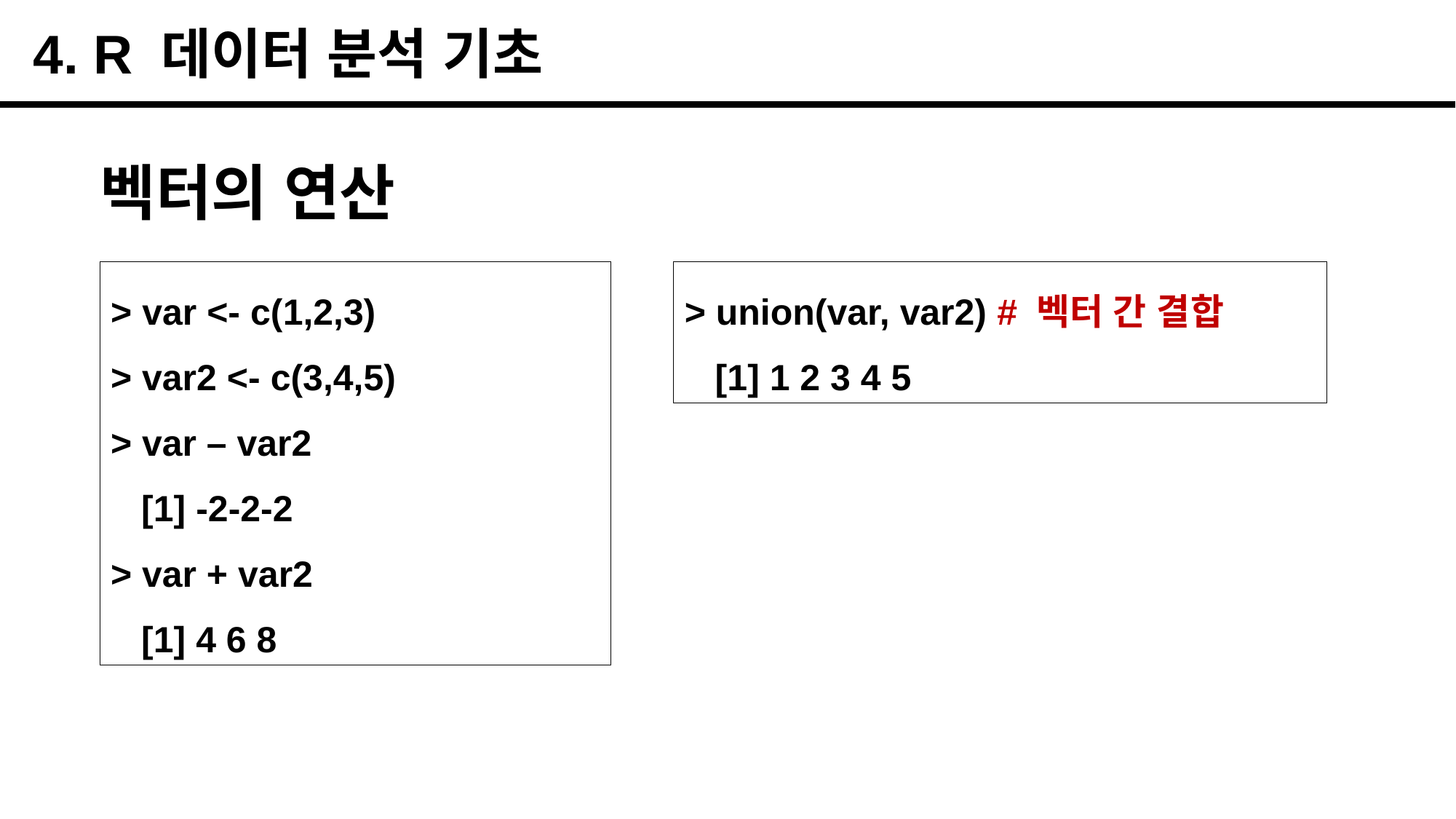

4. R 데이터 분석 기초
벡터의 연산
> var <- c(1,2,3)
> var2 <- c(3,4,5)
> var – var2
   [1] -2-2-2
> var + var2
   [1] 4 6 8
> union(var, var2) # 벡터 간 결합
   [1] 1 2 3 4 5